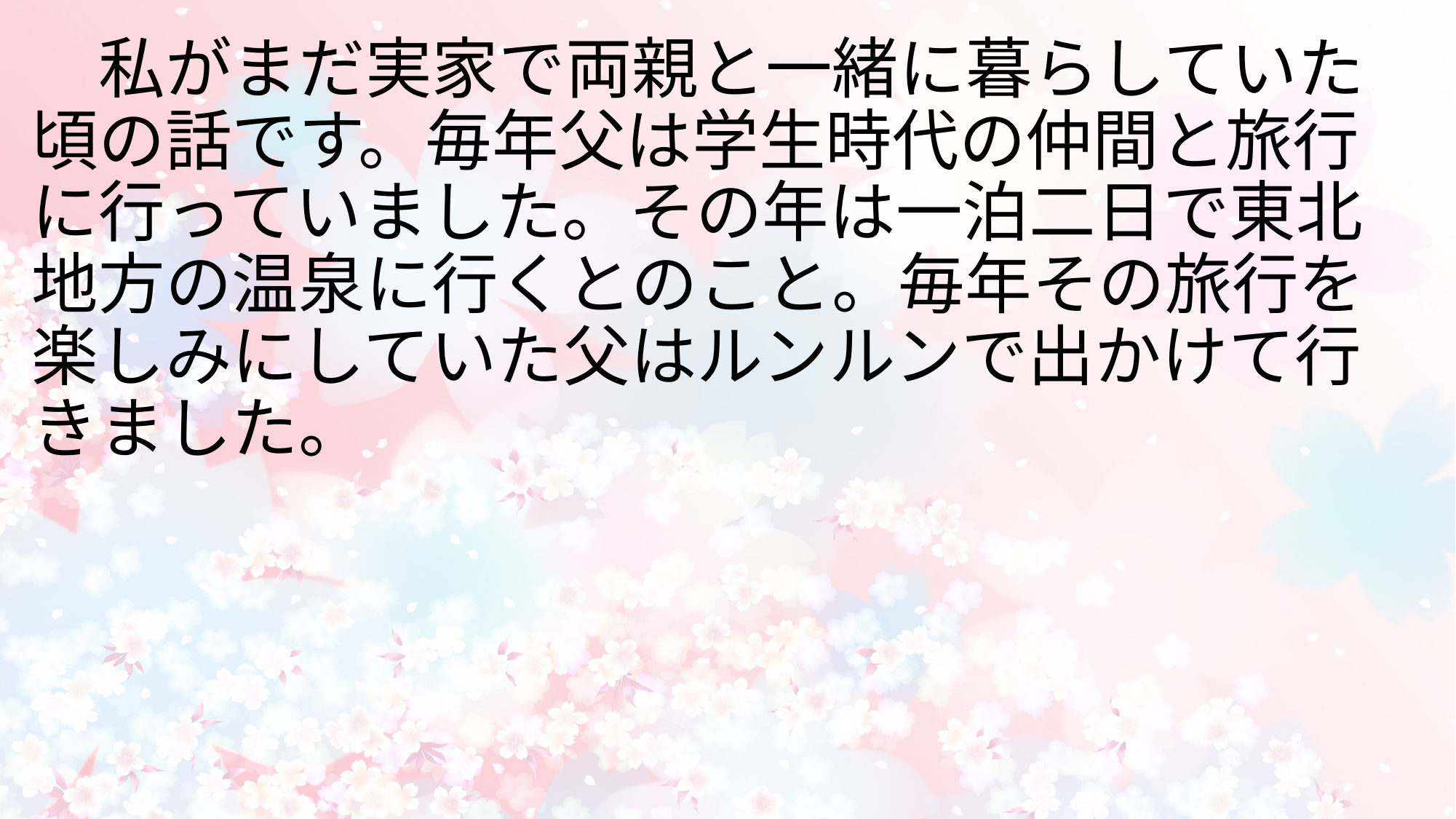

私がまだ実家で両親と一緒に暮らしていた頃の話です。毎年父は学生時代の仲間と旅行に行っていました。その年は一泊二日で東北地方の温泉に行くとのこと。毎年その旅行を楽しみにしていた父はルンルンで出かけて行きました。